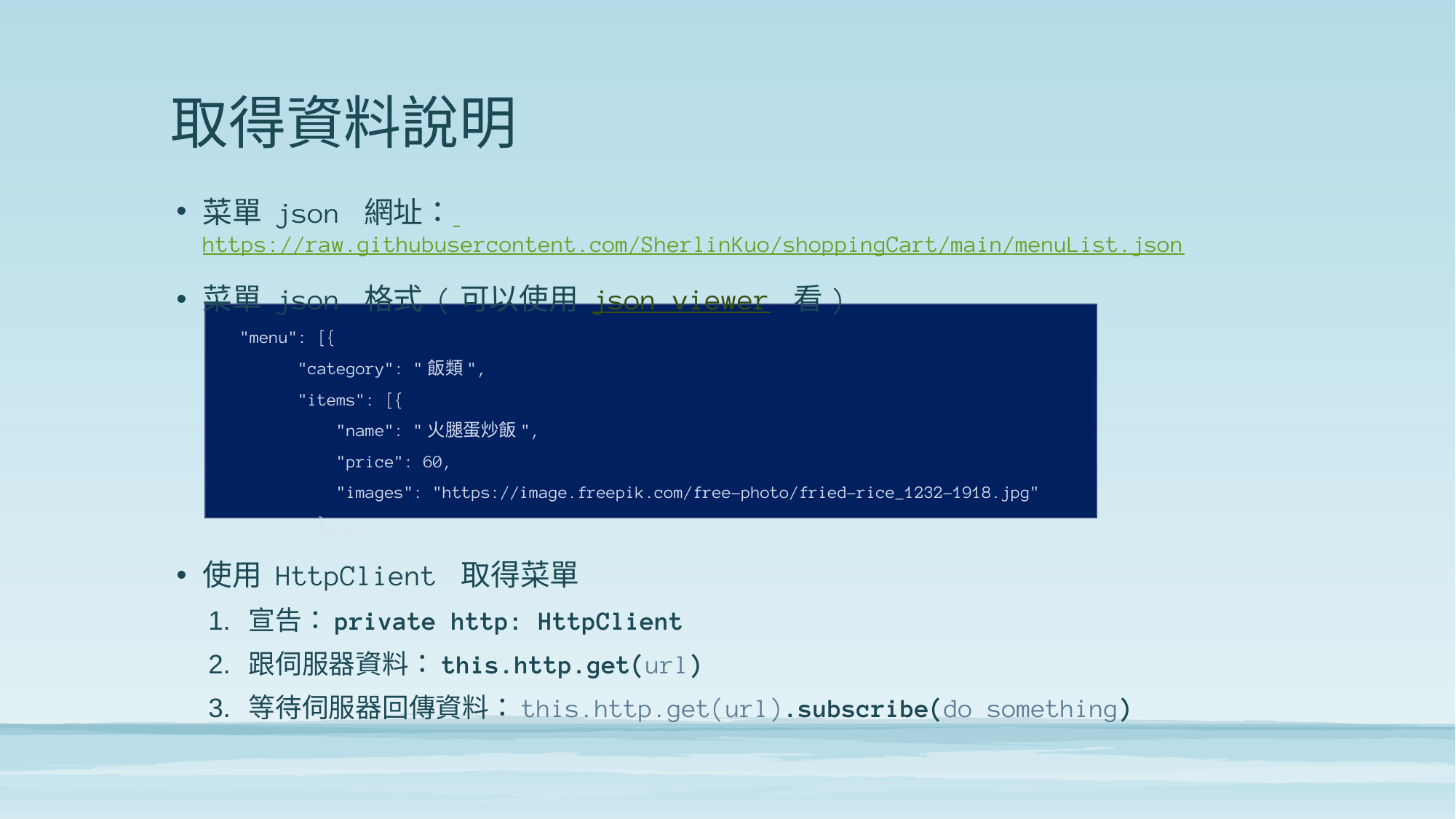

# 取得資料說明
菜單 json 網址： https://raw.githubusercontent.com/SherlinKuo/shoppingCart/main/menuList.json
菜單 json 格式 (可以使用 json viewer 看)
"menu": [{
      "category": "飯類",
      "items": [{
          "name": "火腿蛋炒飯",
          "price": 60,
          "images": "https://image.freepik.com/free-photo/fried-rice_1232-1918.jpg"
        },...
使用 HttpClient 取得菜單
宣告：private http: HttpClient
跟伺服器資料：this.http.get(url)
等待伺服器回傳資料：this.http.get(url).subscribe(do something)